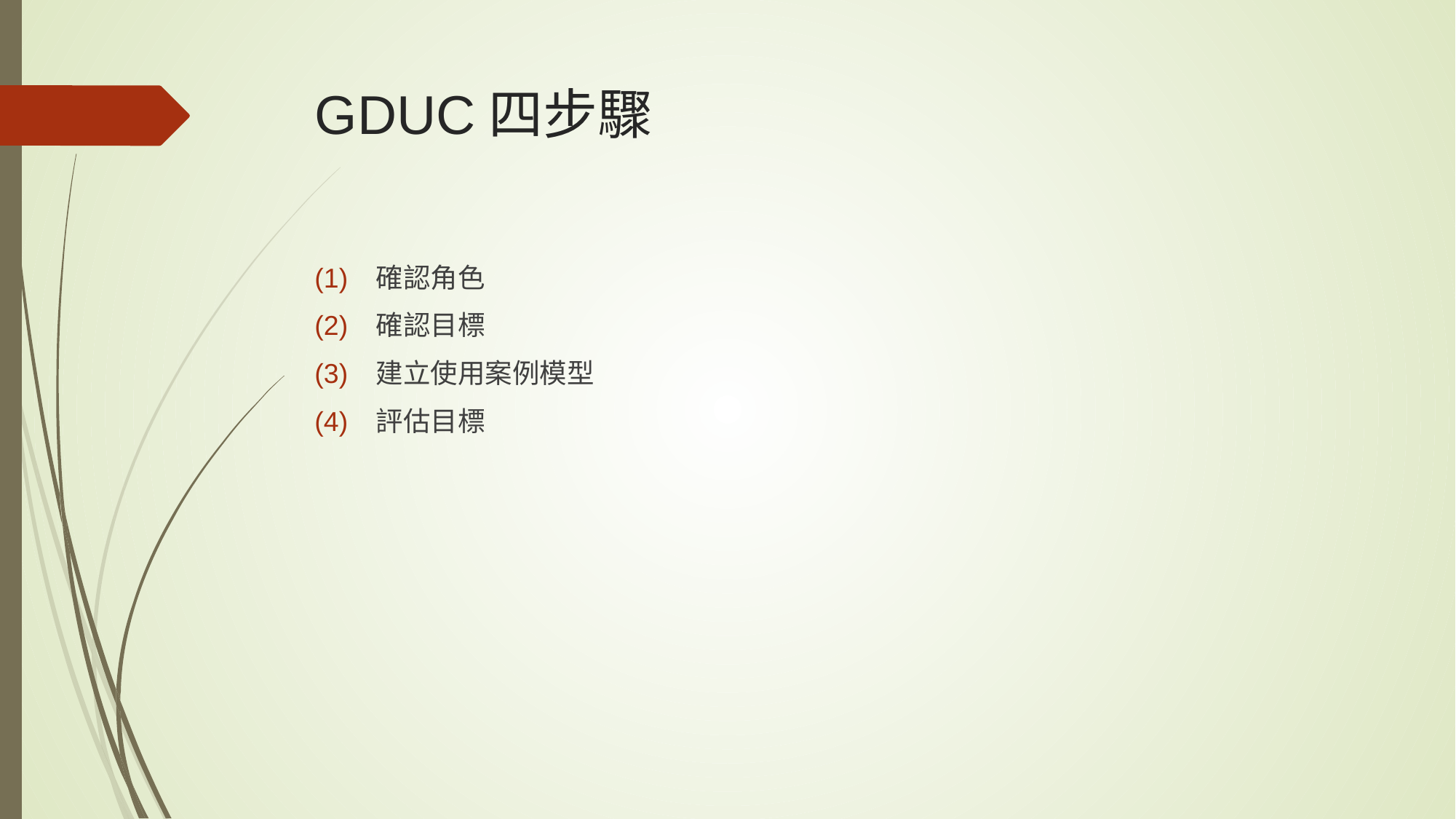

# GDUC四步驟
3
確認角色
確認目標
建立使用案例模型
評估目標